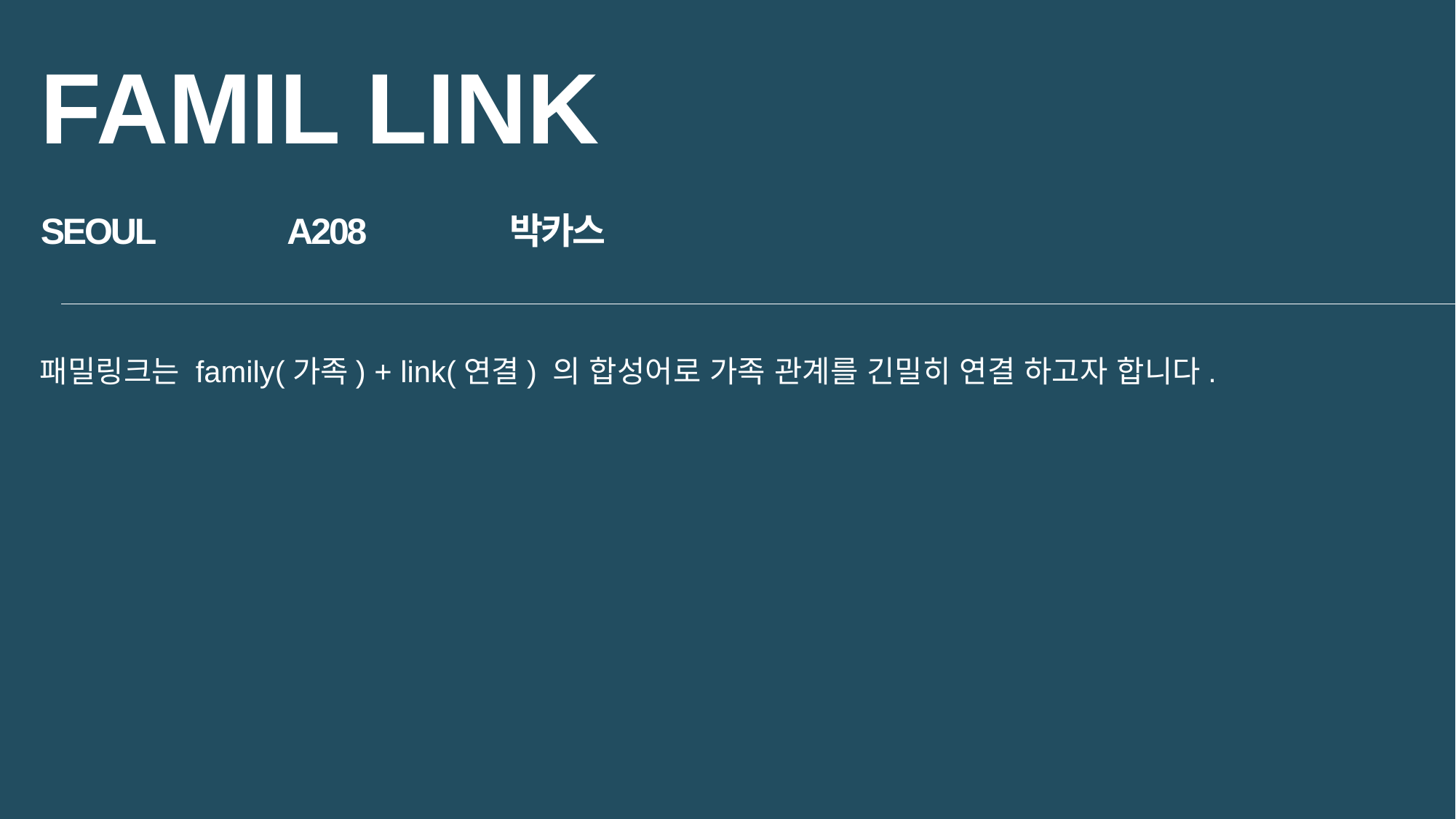

FAMIL LINK

SEOUL                 A208                 박카스
패밀링크는 family(가족) + link(연결) 의 합성어로 가족 관계를 긴밀히 연결 하고자 합니다.